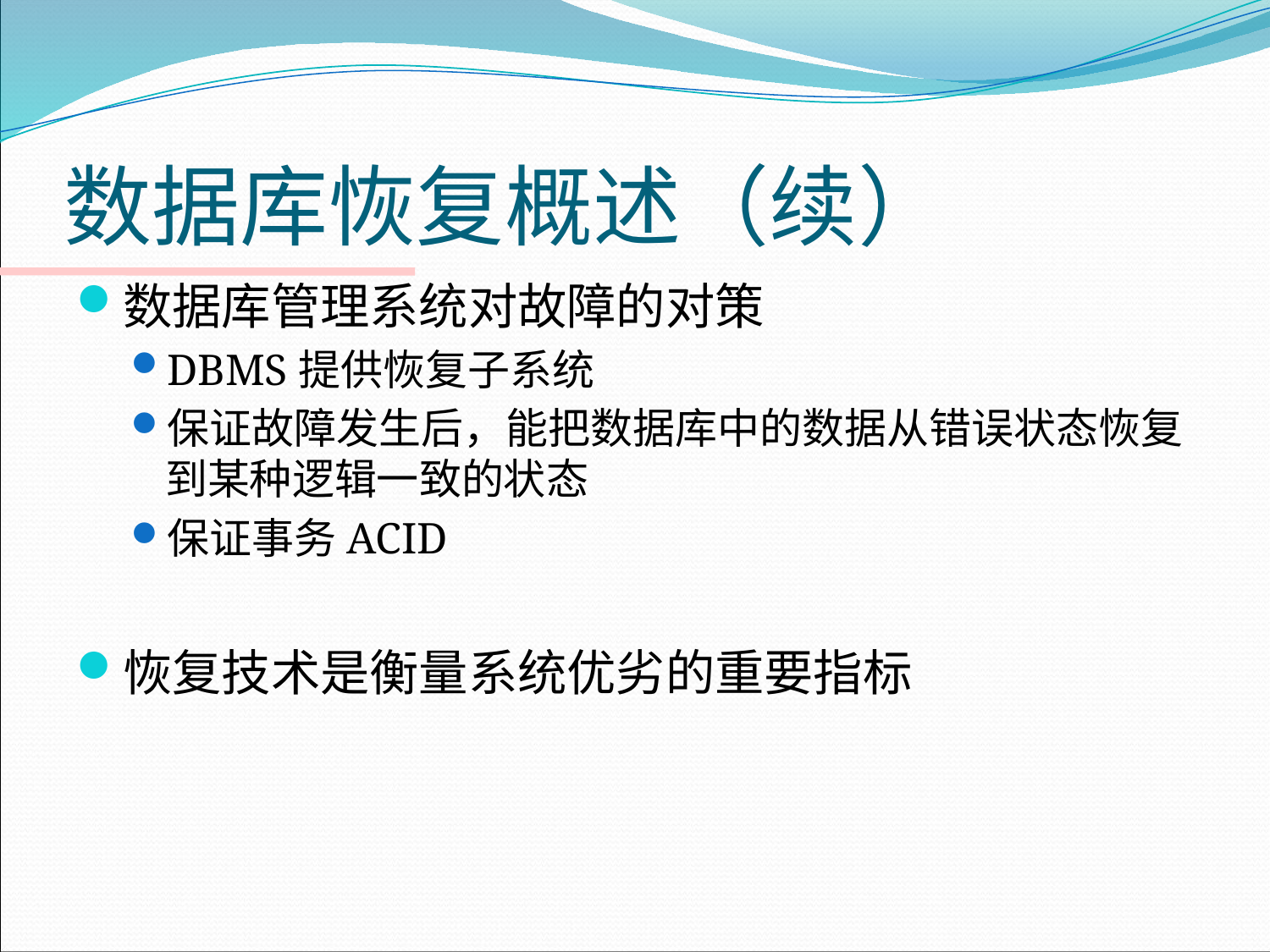

# 数据库恢复概述（续）
数据库管理系统对故障的对策
DBMS提供恢复子系统
保证故障发生后，能把数据库中的数据从错误状态恢复到某种逻辑一致的状态
保证事务ACID

恢复技术是衡量系统优劣的重要指标

911